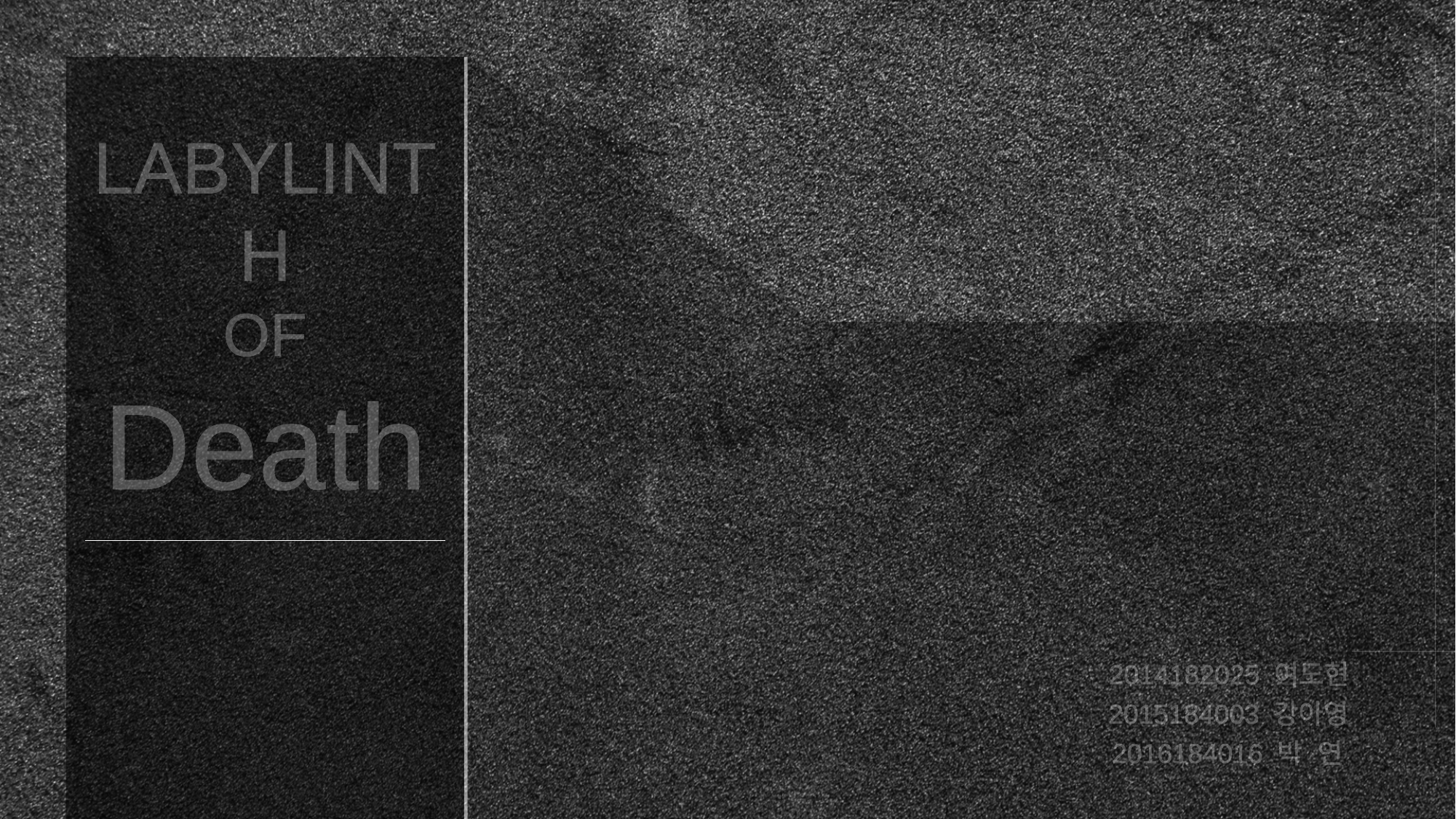

LABYLINTH
OF
Death
2014182025 여도현
2015184003 강아영
2016184016 박  연